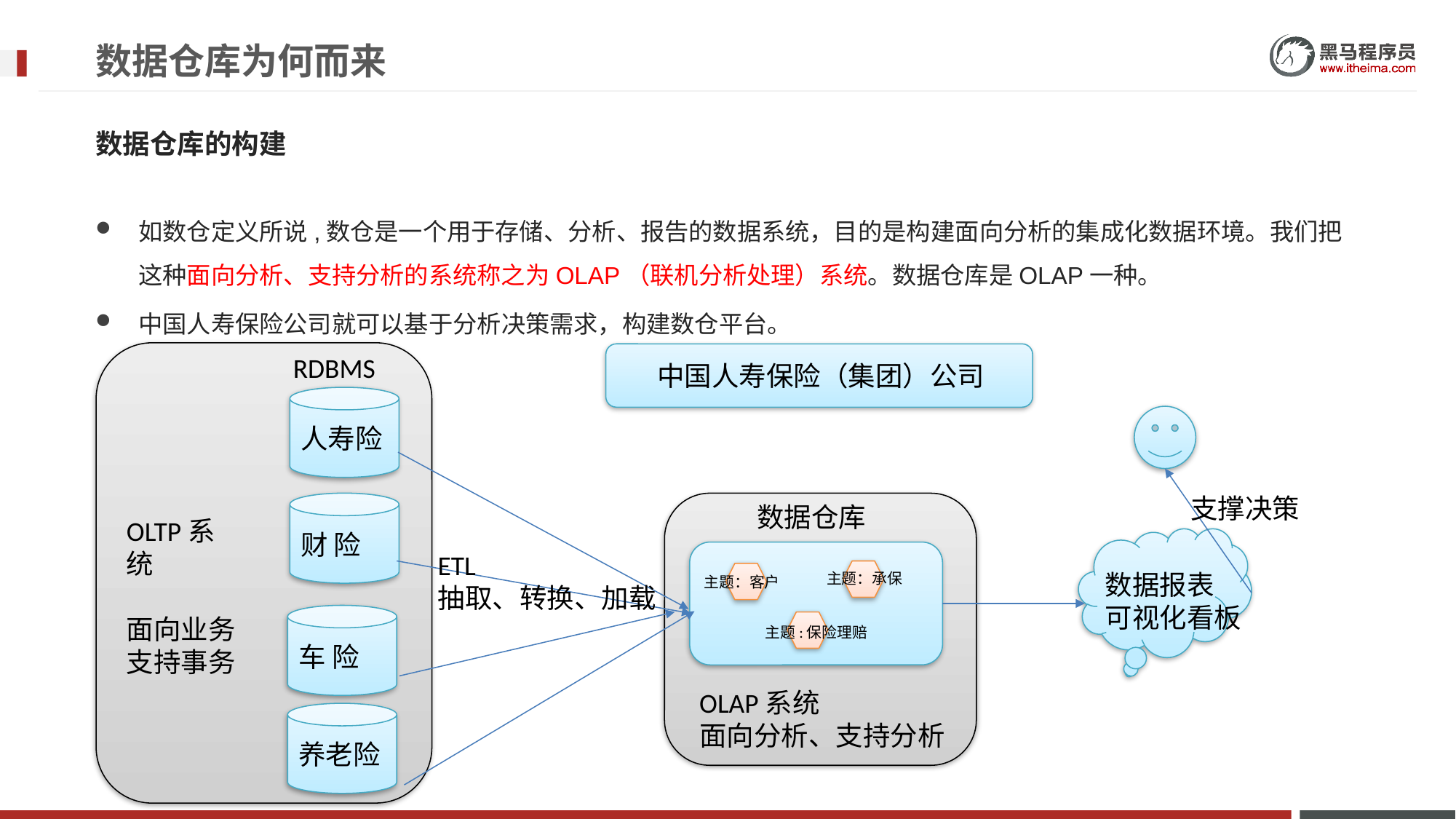

# 数据仓库为何而来
数据仓库的构建
如数仓定义所说,数仓是一个用于存储、分析、报告的数据系统，目的是构建面向分析的集成化数据环境。我们把这种面向分析、支持分析的系统称之为OLAP（联机分析处理）系统。数据仓库是OLAP一种。
中国人寿保险公司就可以基于分析决策需求，构建数仓平台。

     中国人寿保险（集团）公司
RDBMS
人寿险

支撑决策
财 险

数据仓库
OLTP系统

面向业务支持事务

ETL
抽取、转换、加载

数据报表
可视化看板

主题：承保
主题：客户
车 险

主题:保险理赔
OLAP系统
面向分析、支持分析
养老险